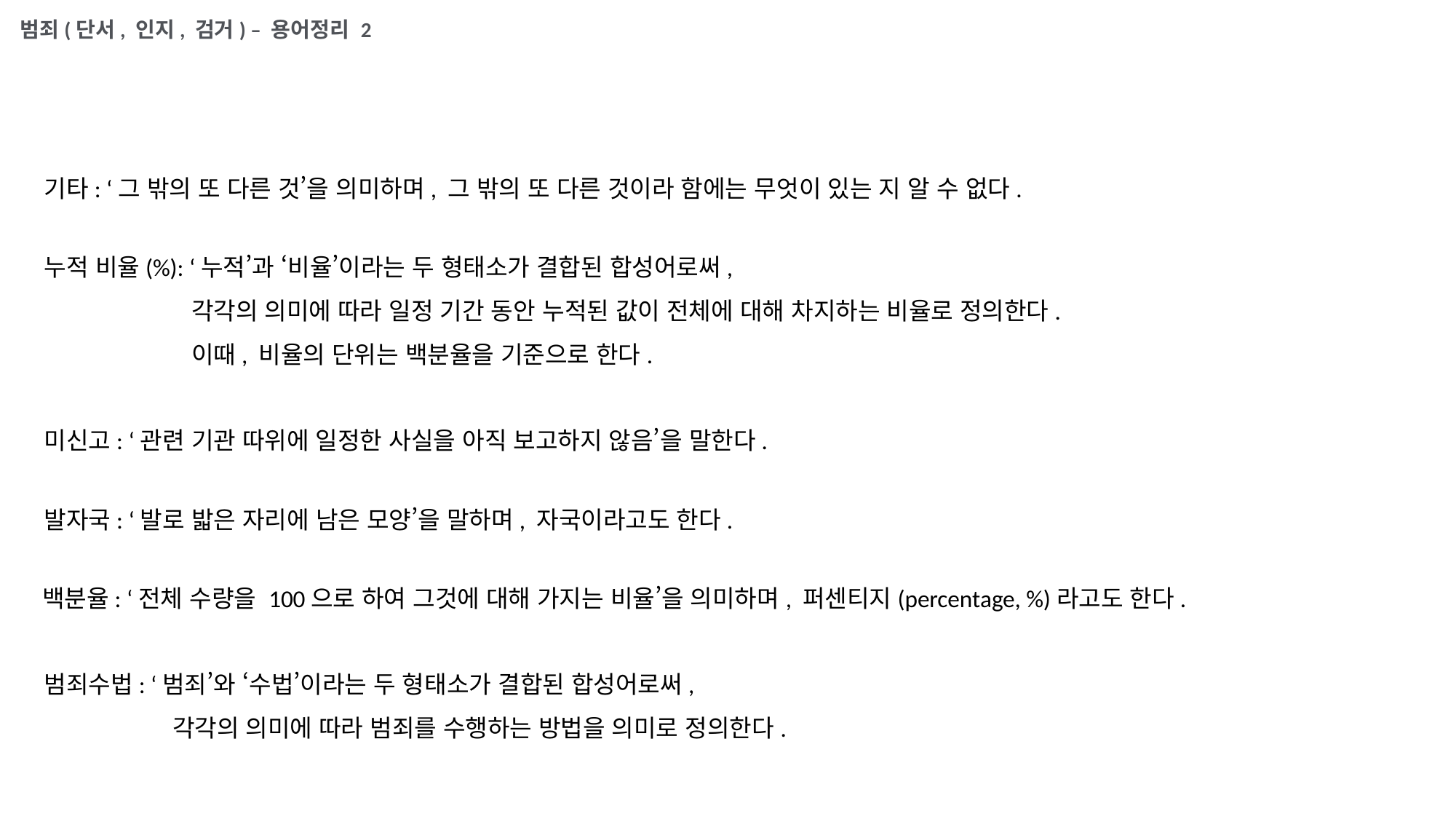

범죄(단서, 인지, 검거) – 용어정리 2
기타: ‘그 밖의 또 다른 것’을 의미하며, 그 밖의 또 다른 것이라 함에는 무엇이 있는 지 알 수 없다.
누적 비율(%): ‘누적’과 ‘비율’이라는 두 형태소가 결합된 합성어로써,
                     각각의 의미에 따라 일정 기간 동안 누적된 값이 전체에 대해 차지하는 비율로 정의한다.
                     이때, 비율의 단위는 백분율을 기준으로 한다.
미신고: ‘관련 기관 따위에 일정한 사실을 아직 보고하지 않음’을 말한다.
발자국: ‘발로 밟은 자리에 남은 모양’을 말하며, 자국이라고도 한다.
백분율: ‘전체 수량을 100으로 하여 그것에 대해 가지는 비율’을 의미하며, 퍼센티지(percentage, %)라고도 한다.
범죄수법: ‘범죄’와 ‘수법’이라는 두 형태소가 결합된 합성어로써,
	  각각의 의미에 따라 범죄를 수행하는 방법을 의미로 정의한다.